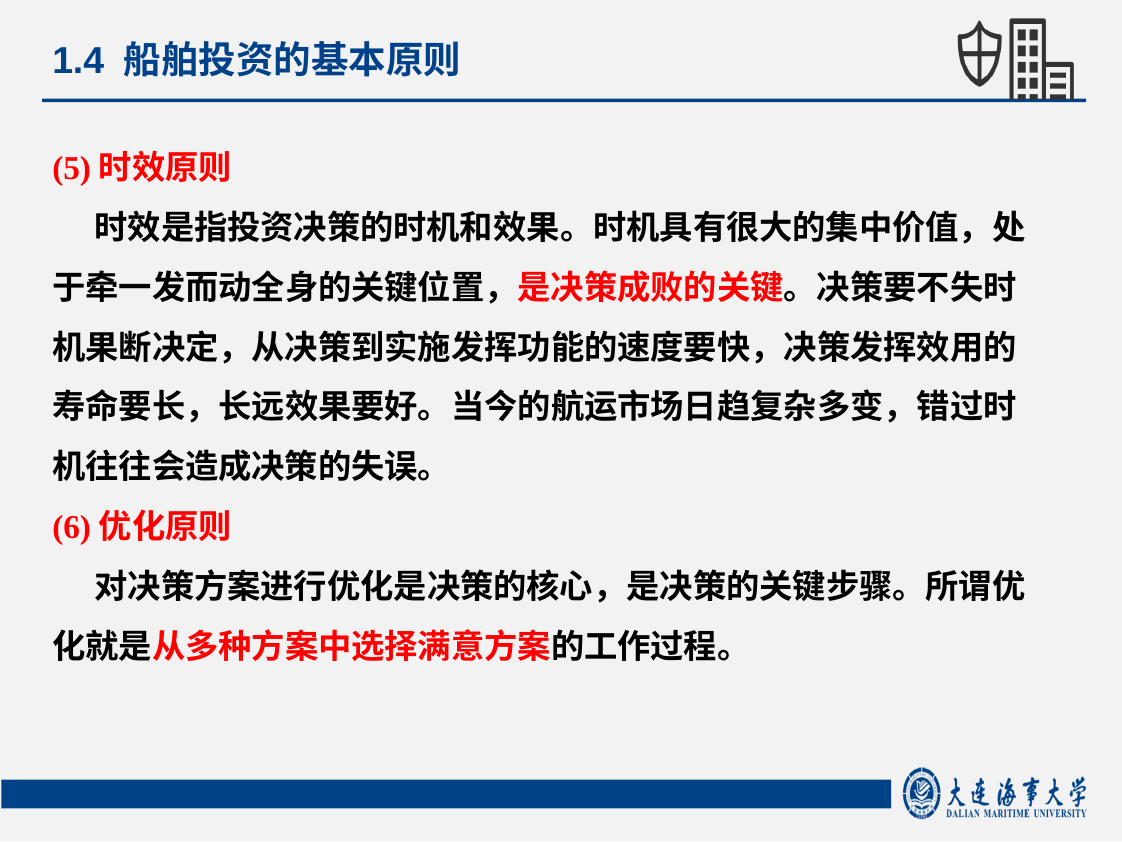

1.4 船舶投资的基本原则
(5)时效原则
时效是指投资决策的时机和效果。时机具有很大的集中价值，处于牵一发而动全身的关键位置，是决策成败的关键。决策要不失时机果断决定，从决策到实施发挥功能的速度要快，决策发挥效用的寿命要长，长远效果要好。当今的航运市场日趋复杂多变，错过时机往往会造成决策的失误。
(6)优化原则
对决策方案进行优化是决策的核心，是决策的关键步骤。所谓优化就是从多种方案中选择满意方案的工作过程。